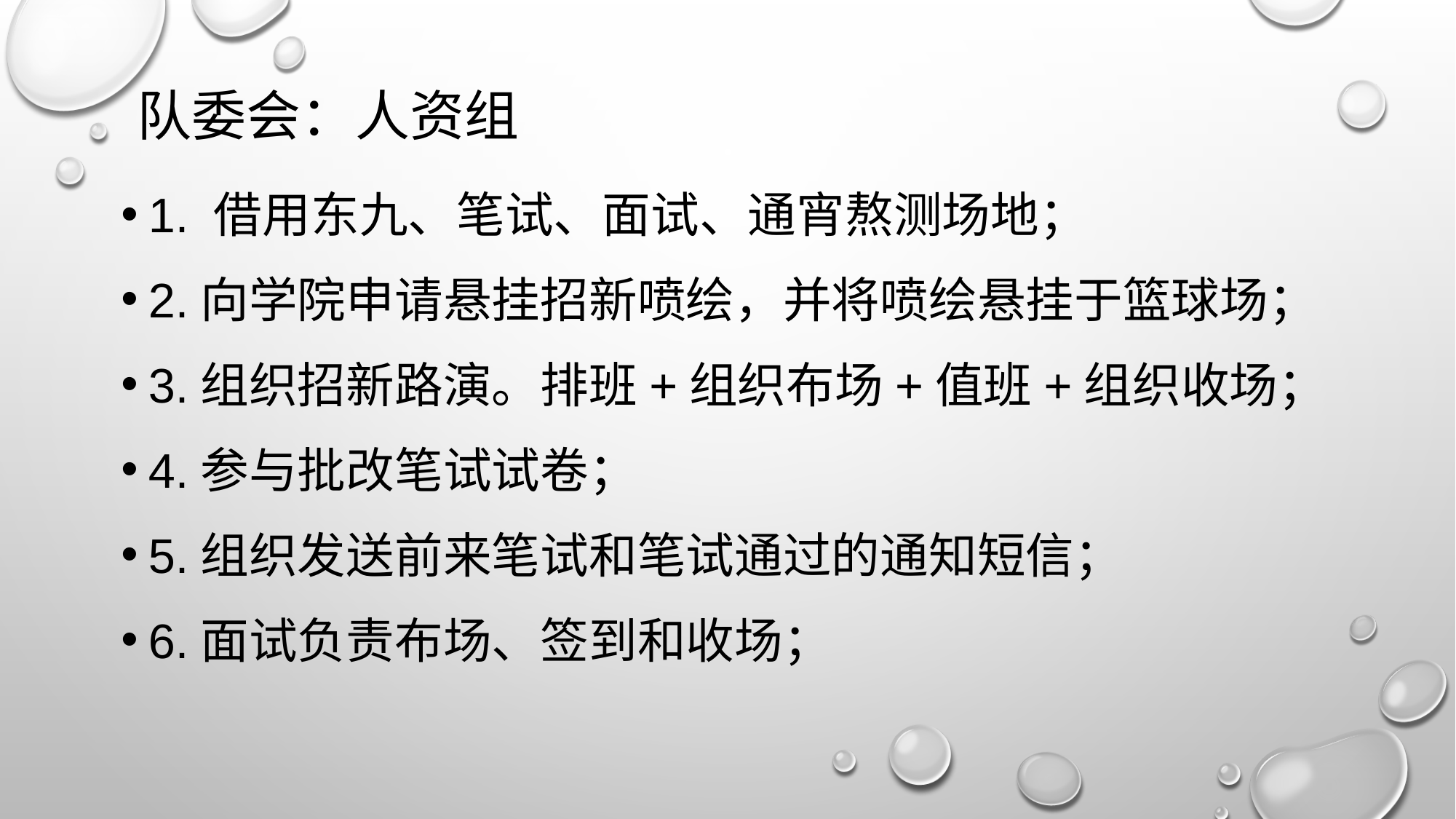

# 队委会：人资组
1. 借用东九、笔试、面试、通宵熬测场地；
2.向学院申请悬挂招新喷绘，并将喷绘悬挂于篮球场；
3.组织招新路演。排班+组织布场+值班+组织收场；
4.参与批改笔试试卷；
5.组织发送前来笔试和笔试通过的通知短信；
6.面试负责布场、签到和收场；